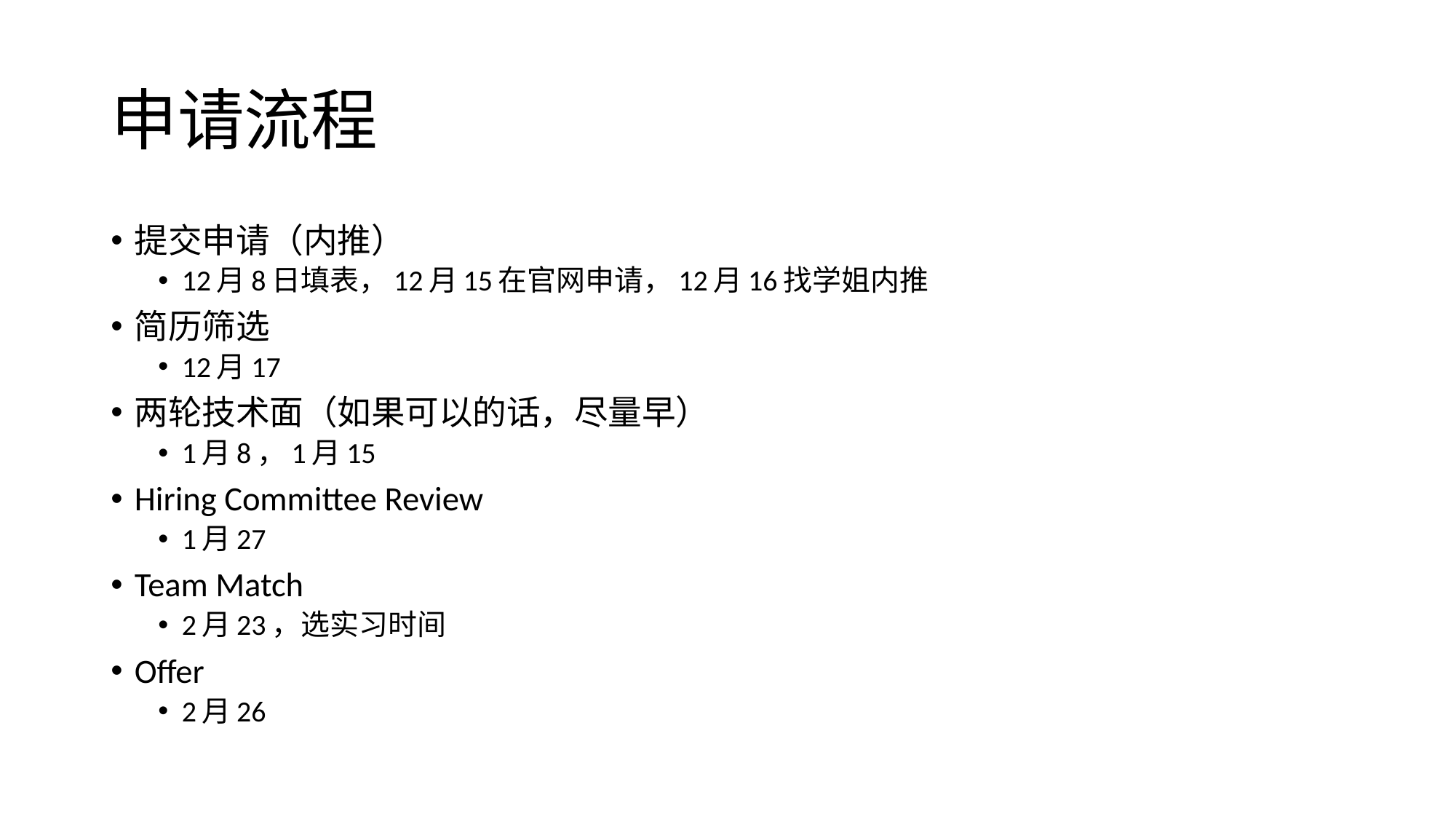

# 申请流程
提交申请（内推）
12月8日填表，12月15在官网申请，12月16找学姐内推
简历筛选
12月17
两轮技术面（如果可以的话，尽量早）
1月8，1月15
Hiring Committee Review
1月27
Team Match
2月23，选实习时间
Offer
2月26